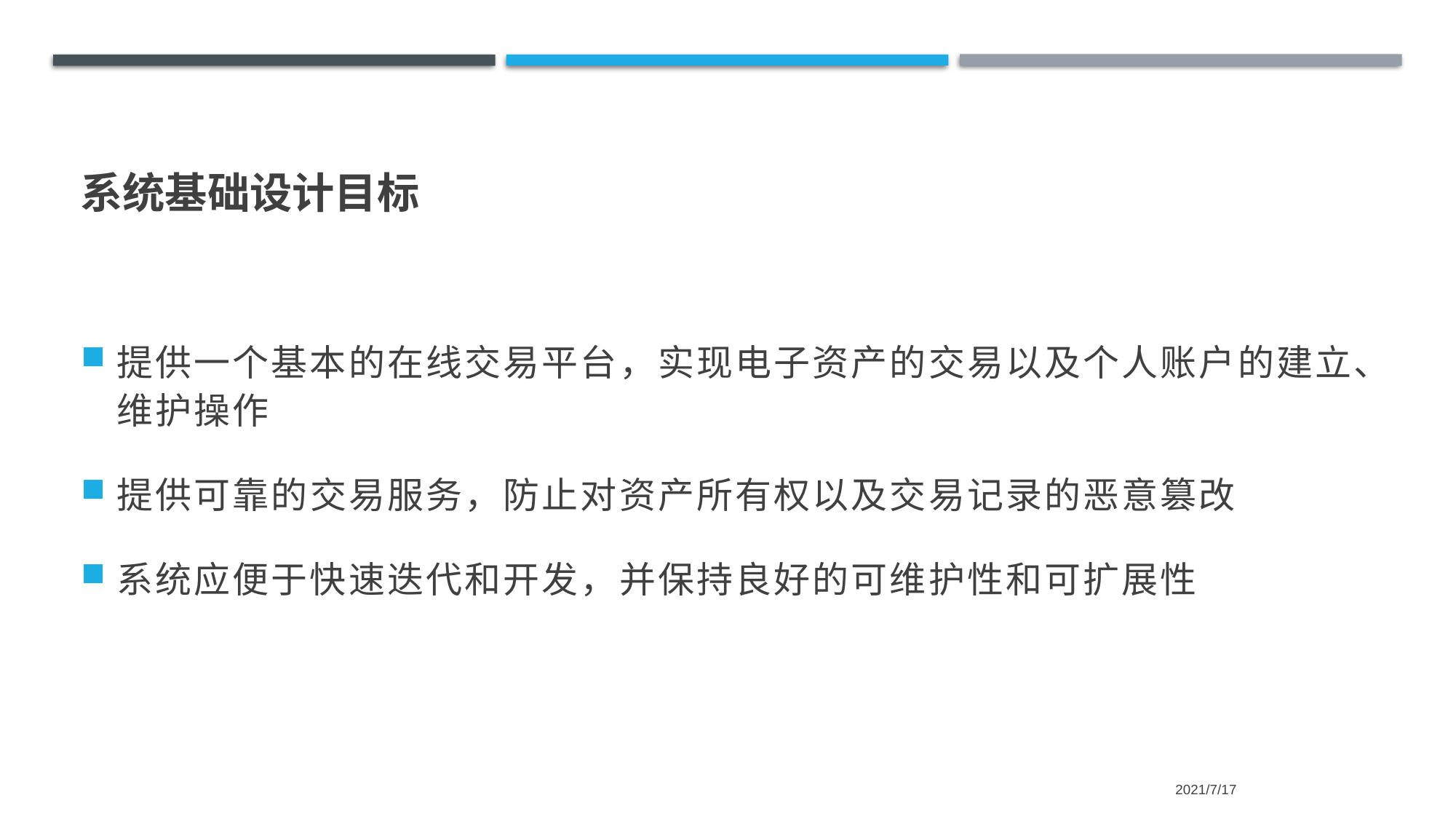

# 系统基础设计目标
提供一个基本的在线交易平台，实现电子资产的交易以及个人账户的建立、维护操作
提供可靠的交易服务，防止对资产所有权以及交易记录的恶意篡改
系统应便于快速迭代和开发，并保持良好的可维护性和可扩展性

2021/7/17